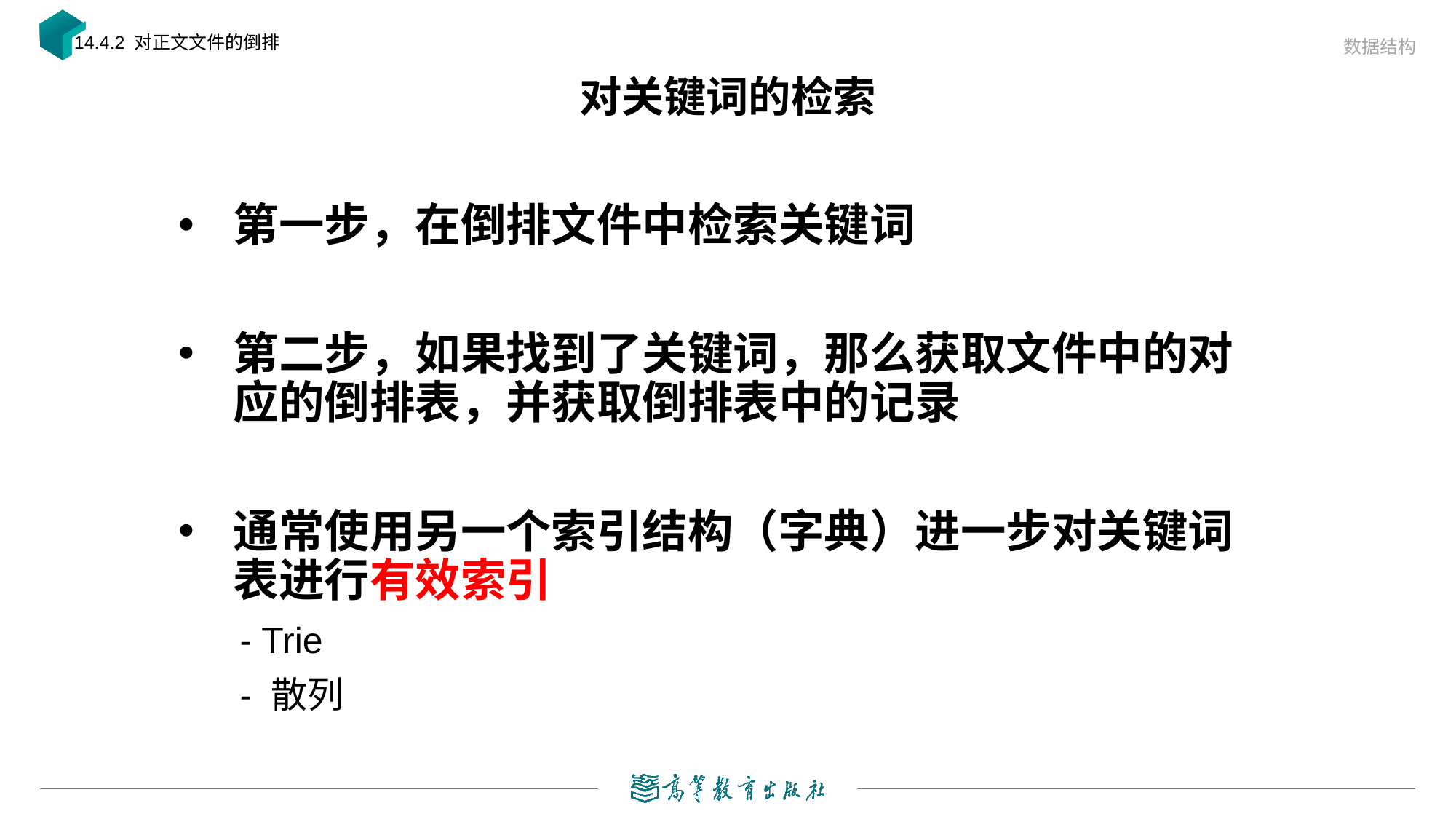

数据结构
14.4.2 对正文文件的倒排
# 对关键词的检索
第一步，在倒排文件中检索关键词

第二步，如果找到了关键词，那么获取文件中的对应的倒排表，并获取倒排表中的记录

通常使用另一个索引结构（字典）进一步对关键词表进行有效索引
      - Trie
      - 散列